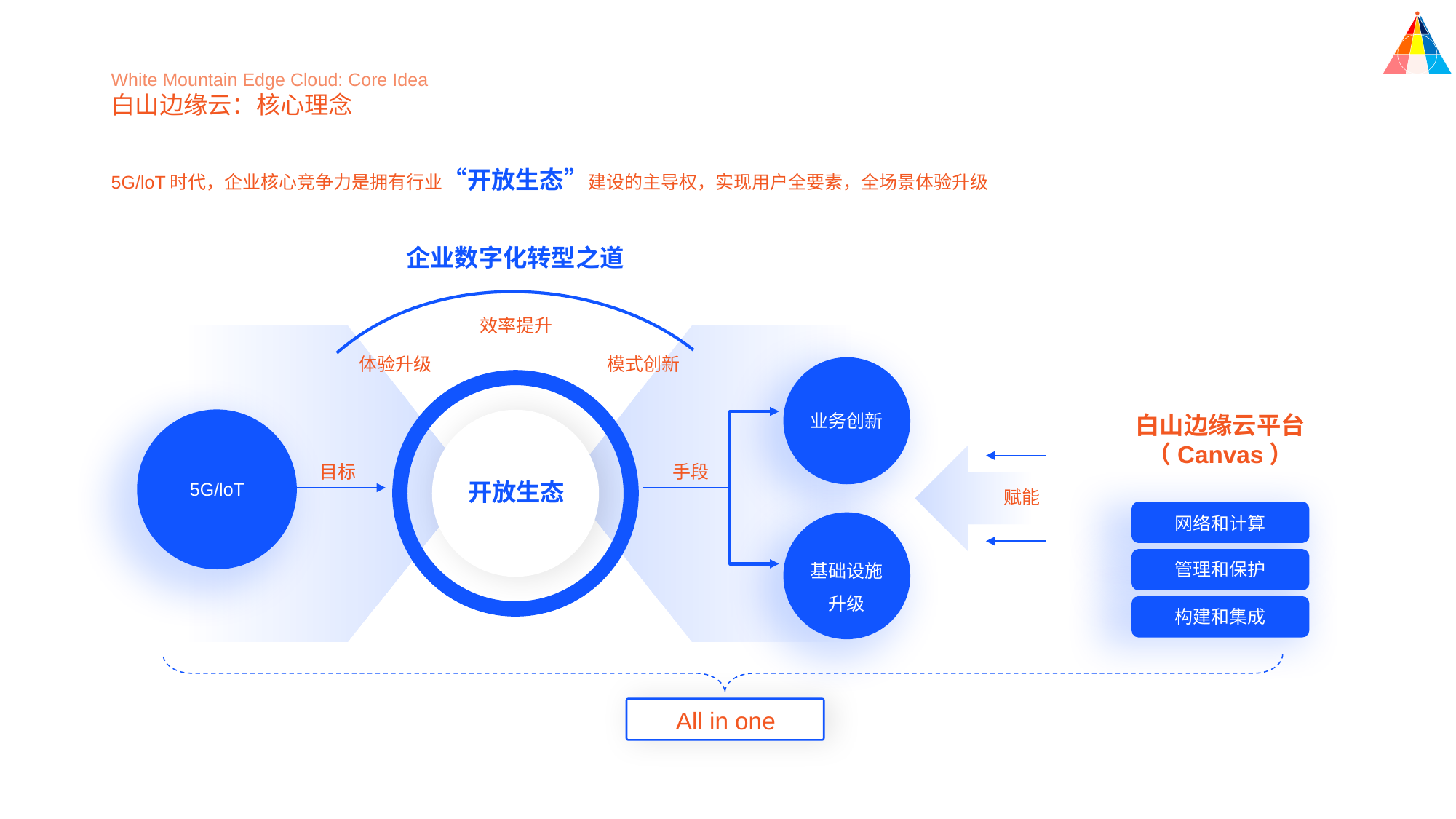

White Mountain Edge Cloud: Core Idea
白山边缘云：核心理念

5G/loT时代，企业核心竞争力是拥有行业“开放生态”建设的主导权，实现用户全要素，全场景体验升级
企业数字化转型之道

效率提升

体验升级
模式创新

业务创新
白山边缘云平台
（Canvas）

目标
手段
开放生态
5G/loT
赋能

网络和计算

基础设施
升级

管理和保护

构建和集成

All in one